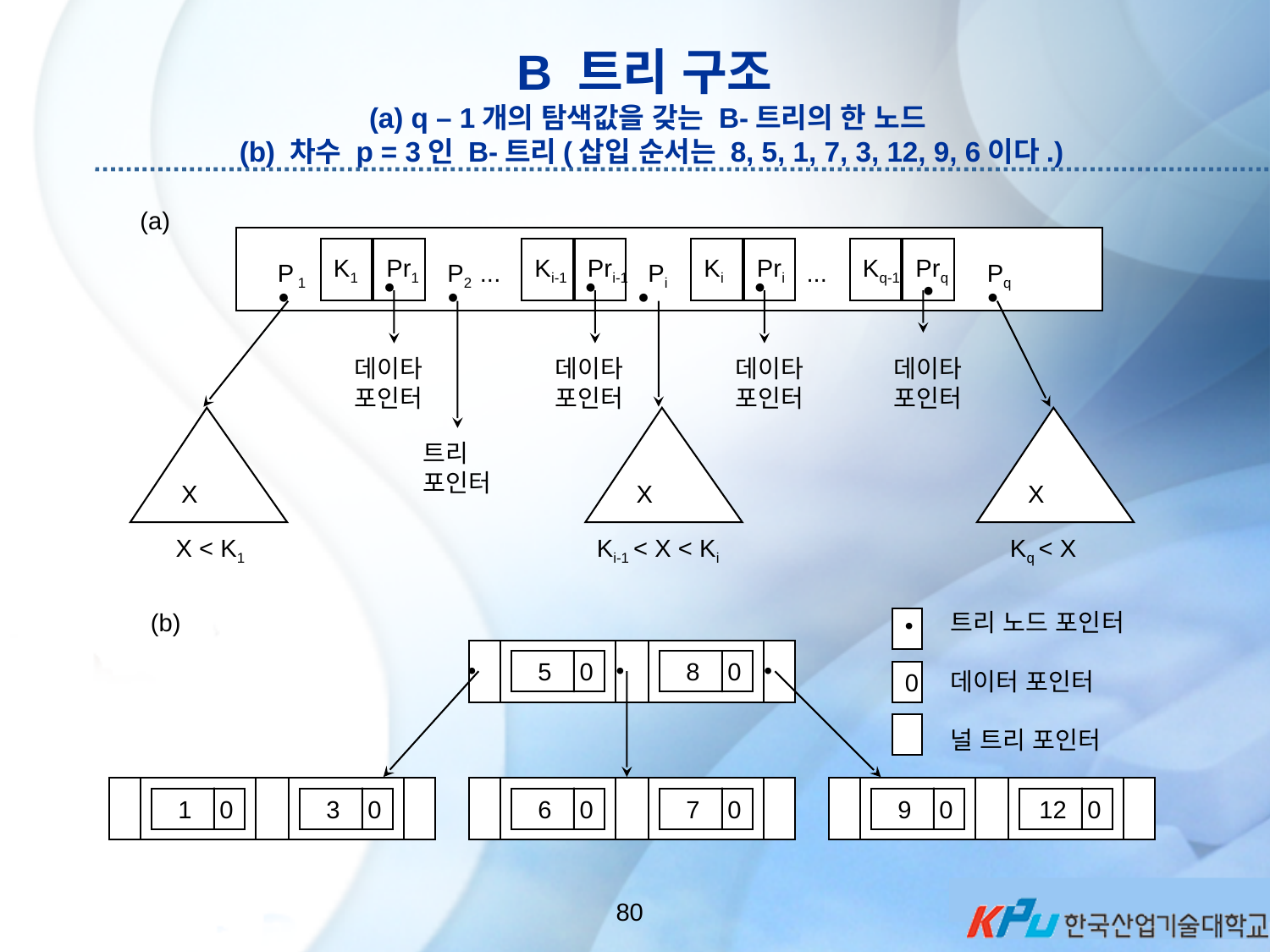

# B 트리 구조 (a) q – 1개의 탐색값을 갖는 B-트리의 한 노드 (b) 차수 p = 3인 B-트리(삽입 순서는 8, 5, 1, 7, 3, 12, 9, 6이다.)
(a)

K1
Pr1
Ki-1
Pri-1
Ki
Pri
Kq-1
Prq
P 1
P2  ...
Pi
...
Pq

데이타
포인터
데이타
포인터
데이타
포인터
데이타
포인터
X
X
X
트리
포인터
X < K1       			          Ki-1 < X < Ki		                  Kq < X
(b)
트리 노드 포인터

데이터 포인터

널 트리 포인터

  5    0
  8    0

0

  1    0
  3    0
  6    0
  7    0
  9    0
 12   0
80